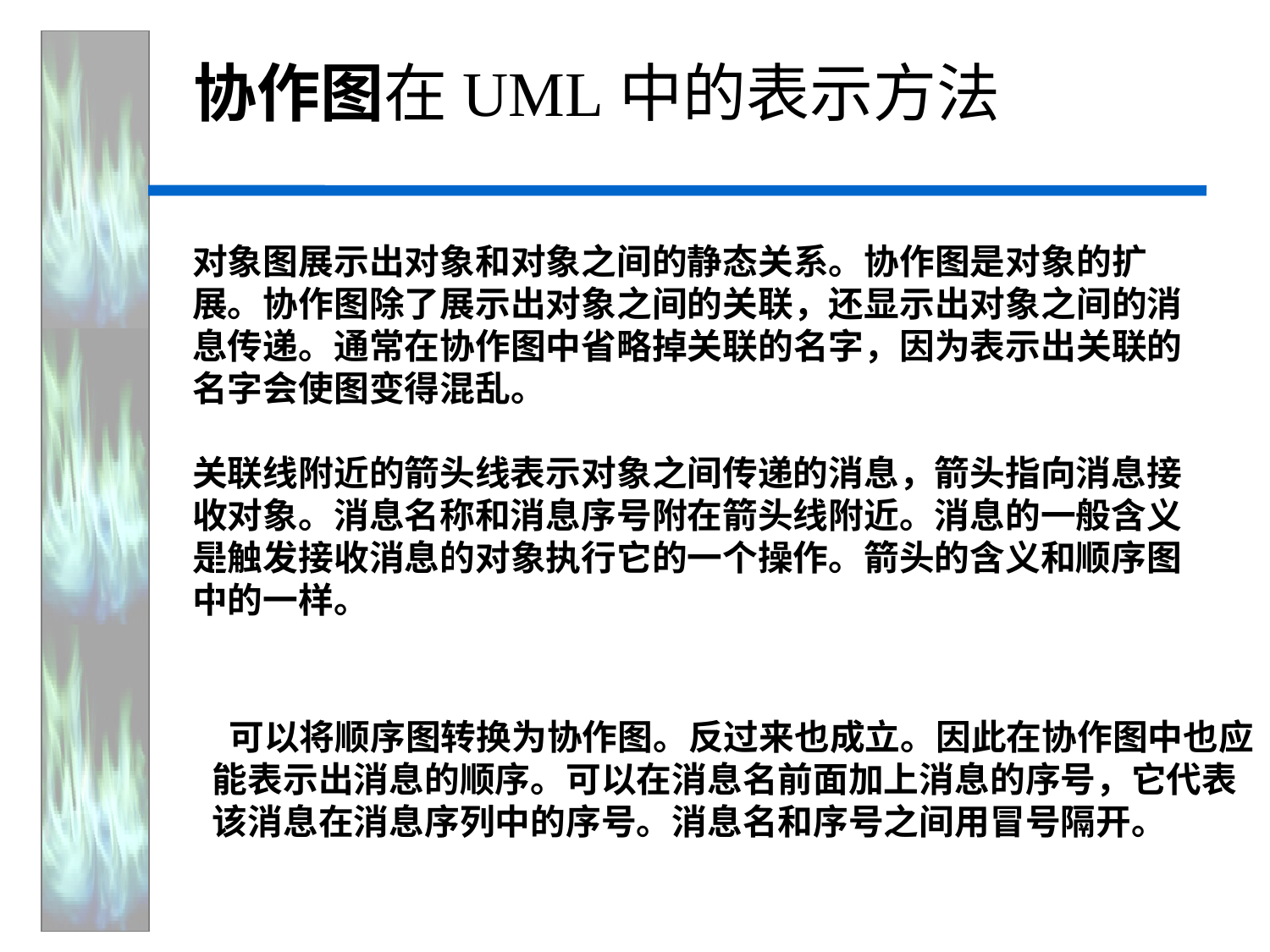

协作图在UML中的表示方法
对象图展示出对象和对象之间的静态关系。协作图是对象的扩展。协作图除了展示出对象之间的关联，还显示出对象之间的消息传递。通常在协作图中省略掉关联的名字，因为表示出关联的名字会使图变得混乱。

关联线附近的箭头线表示对象之间传递的消息，箭头指向消息接收对象。消息名称和消息序号附在箭头线附近。消息的一般含义是触发接收消息的对象执行它的一个操作。箭头的含义和顺序图中的一样。

 可以将顺序图转换为协作图。反过来也成立。因此在协作图中也应能表示出消息的顺序。可以在消息名前面加上消息的序号，它代表该消息在消息序列中的序号。消息名和序号之间用冒号隔开。